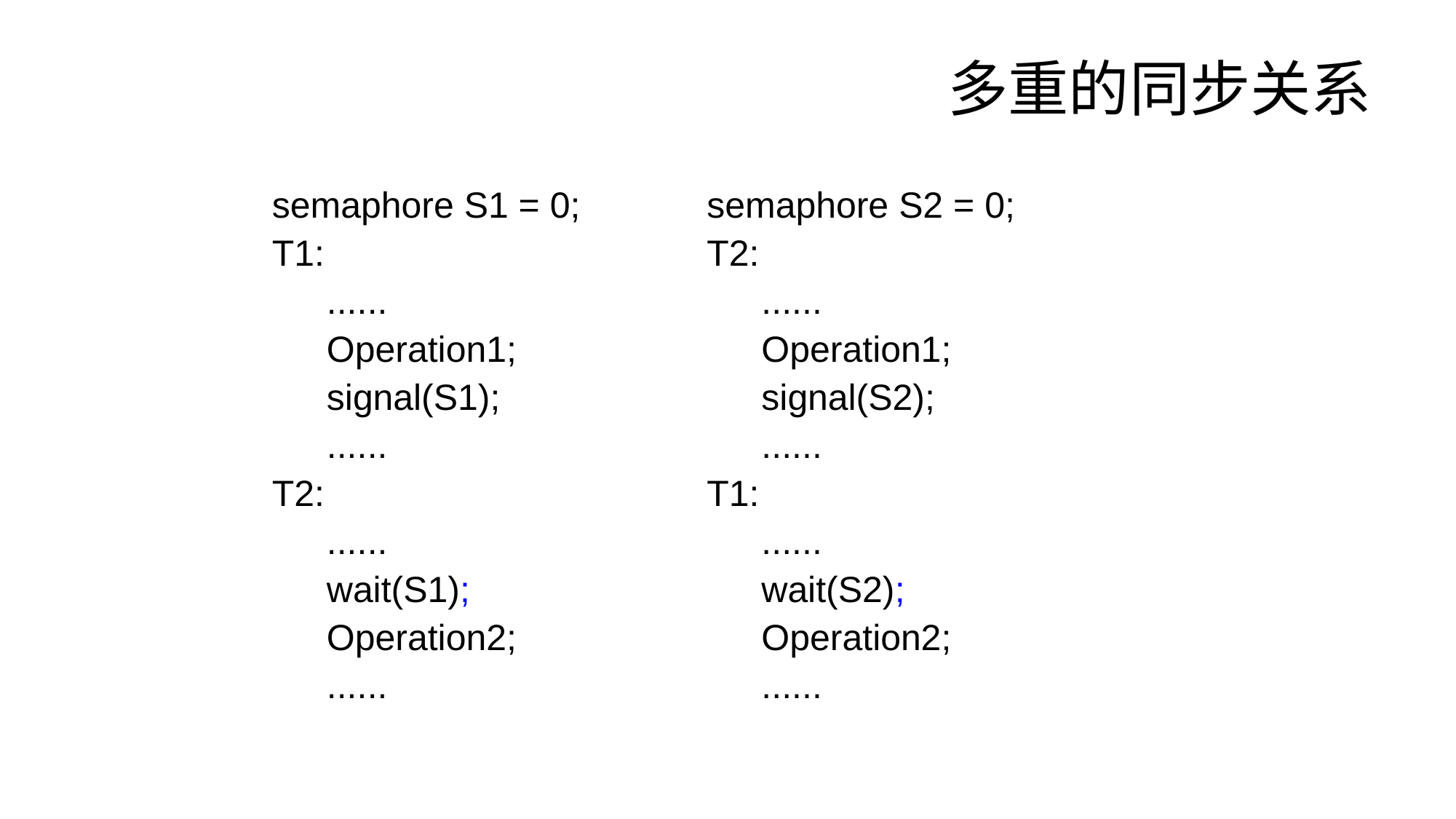

# 多重的同步关系
semaphore S1 = 0;
T1:
......
Operation1;
signal(S1);
......
T2:
......
wait(S1);
Operation2;
......
semaphore S2 = 0;
T2:
......
Operation1;
signal(S2);
......
T1:
......
wait(S2);
Operation2;
......